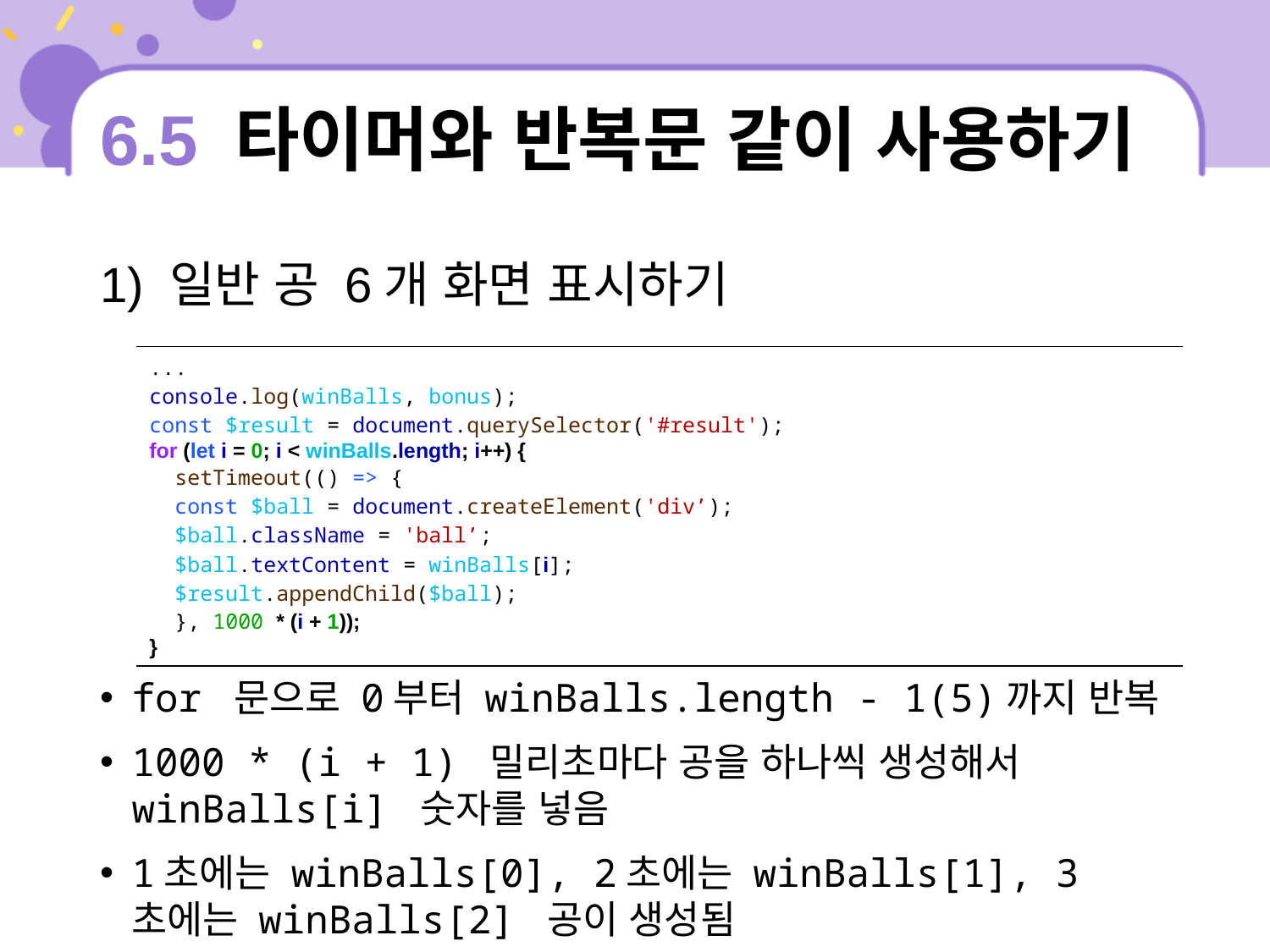

# 6.5 타이머와 반복문 같이 사용하기
1) 일반 공 6개 화면 표시하기

for 문으로 0부터 winBalls.length - 1(5)까지 반복
1000 * (i + 1) 밀리초마다 공을 하나씩 생성해서 winBalls[i] 숫자를 넣음
1초에는 winBalls[0], 2초에는 winBalls[1], 3초에는 winBalls[2] 공이 생성됨

| ... console.log(winBalls, bonus); const $result = document.querySelector('#result'); for (let i = 0; i < winBalls.length; i++) { setTimeout(() => { const $ball = document.createElement('div’); $ball.className = 'ball’; $ball.textContent = winBalls[i]; $result.appendChild($ball); }, 1000 \* (i + 1)); } |
| --- |